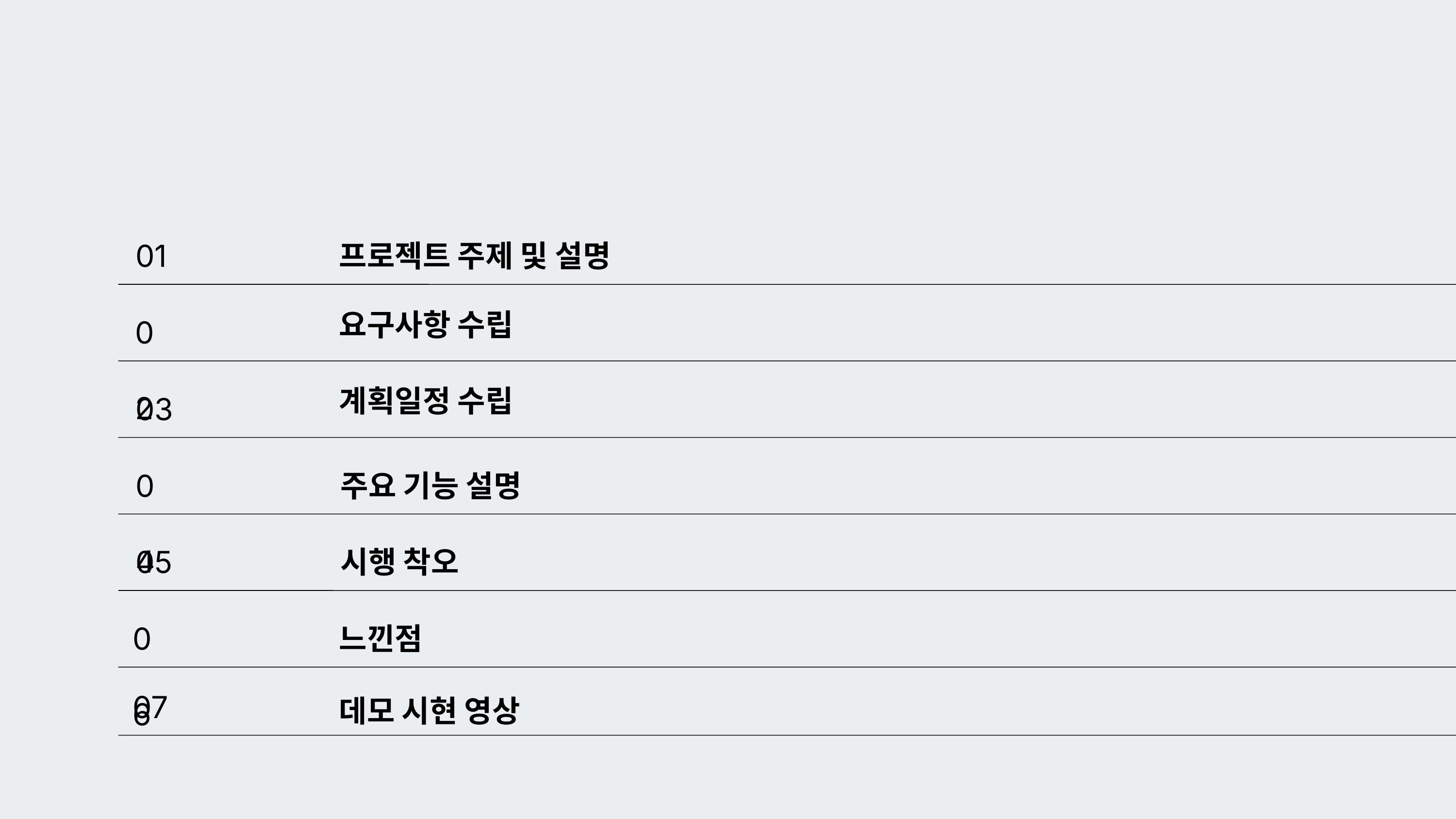

01
프로젝트 주제 및 설명
요구사항 수립
02

계획일정 수립
03

04
주요 기능 설명

05
시행 착오

06
느낀점

07
데모 시현 영상